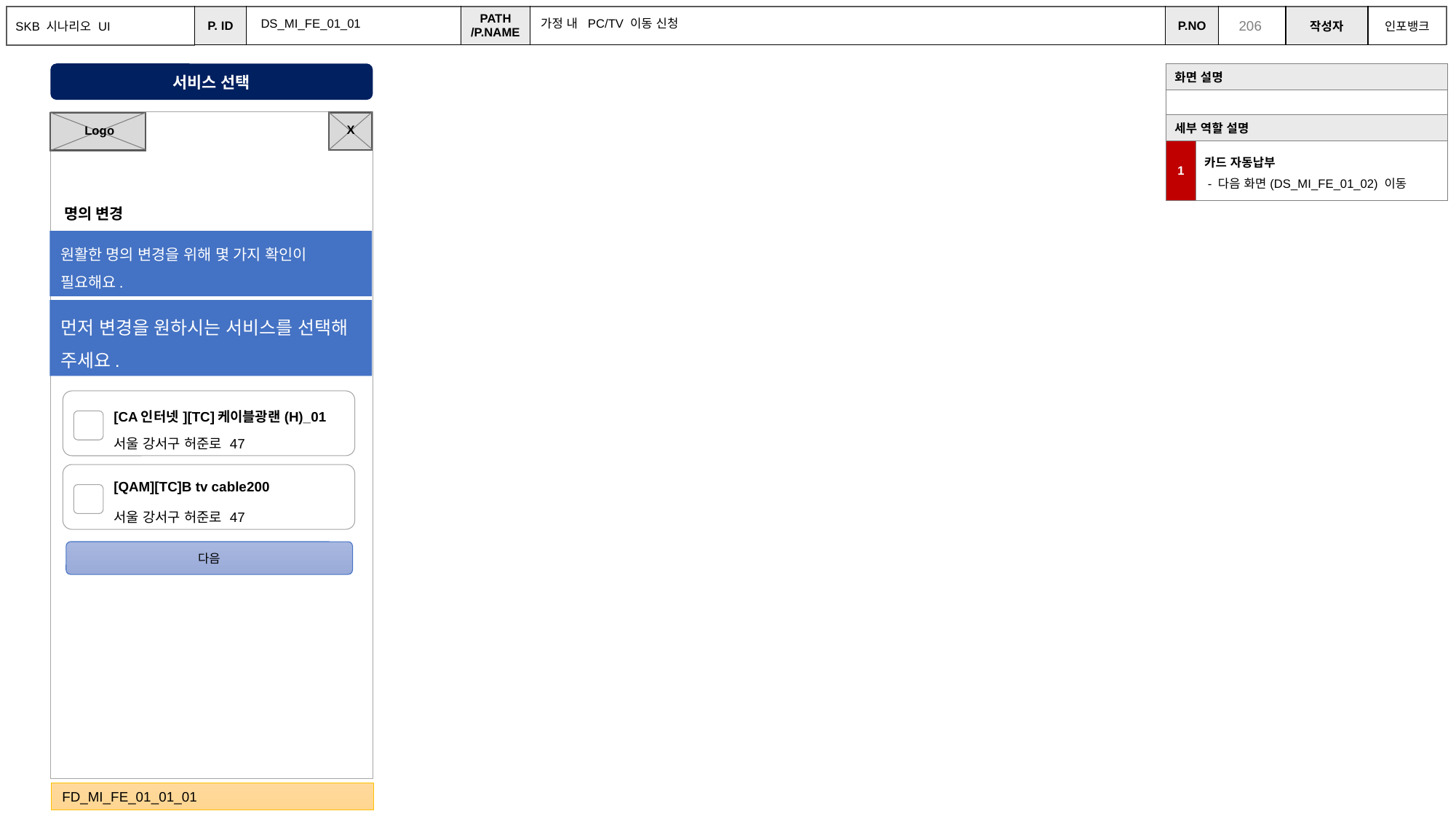

DS_MI_FE_01_01
가정 내  PC/TV 이동 신청
서비스 선택
| 화면 설명 |  |
| --- | --- |
|  |  |
| 세부 역할 설명 |  |
| 1 | 카드 자동납부 - 다음 화면(DS\_MI\_FE\_01\_02) 이동 |

X

Logo
명의 변경
원활한 명의 변경을 위해 몇 가지 확인이 필요해요.
먼저 변경을 원하시는 서비스를 선택해 주세요.

| [CA인터넷][TC]케이블광랜(H)\_01 |
| --- |
| 서울 강서구 허준로 47 |

| [QAM][TC]B tv cable200 |
| --- |
| 서울 강서구 허준로 47 |

다음
FD_MI_FE_01_01_01